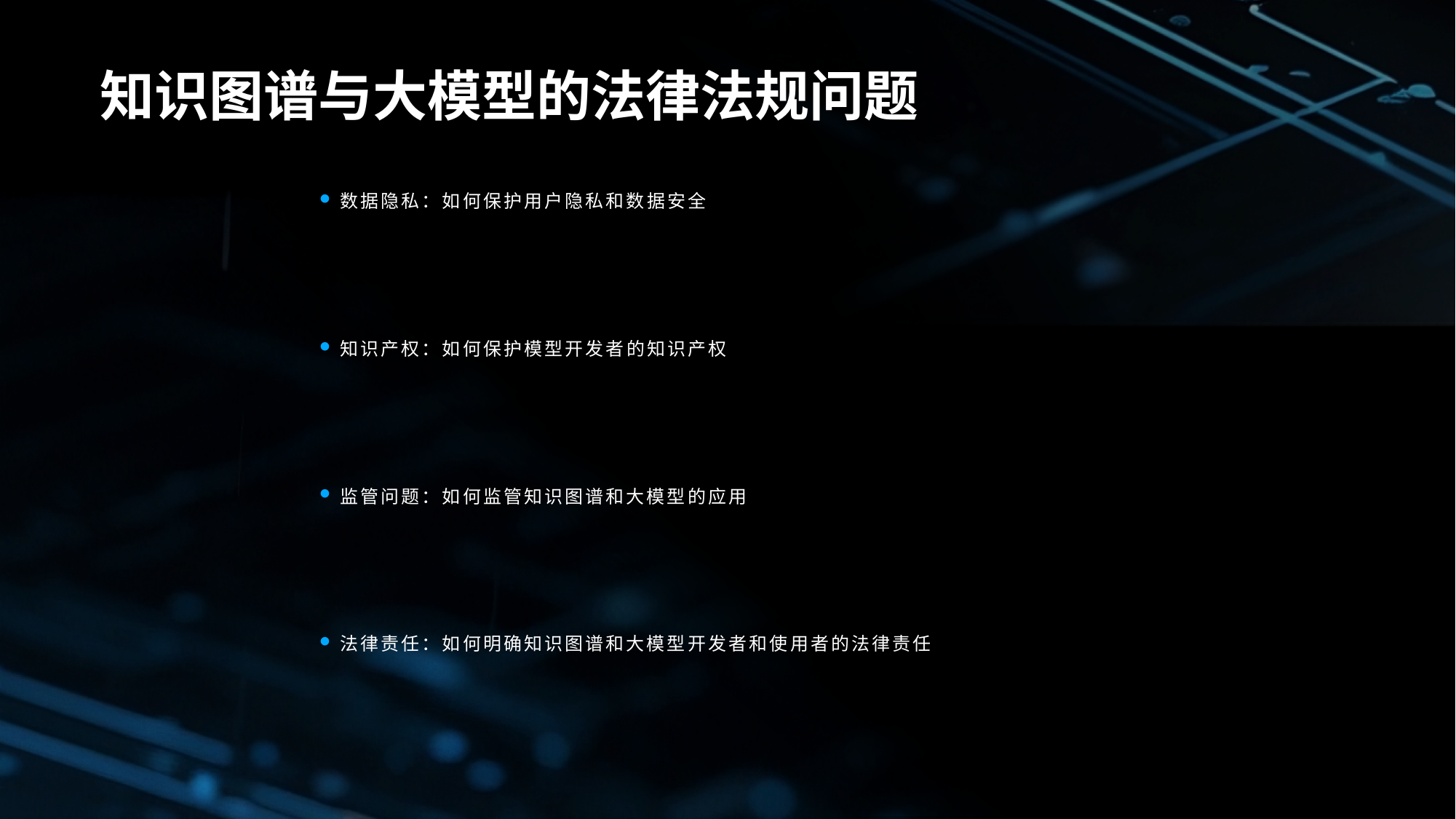

# 知识图谱与大模型的法律法规问题
数据隐私：如何保护用户隐私和数据安全
知识产权：如何保护模型开发者的知识产权
监管问题：如何监管知识图谱和大模型的应用
法律责任：如何明确知识图谱和大模型开发者和使用者的法律责任